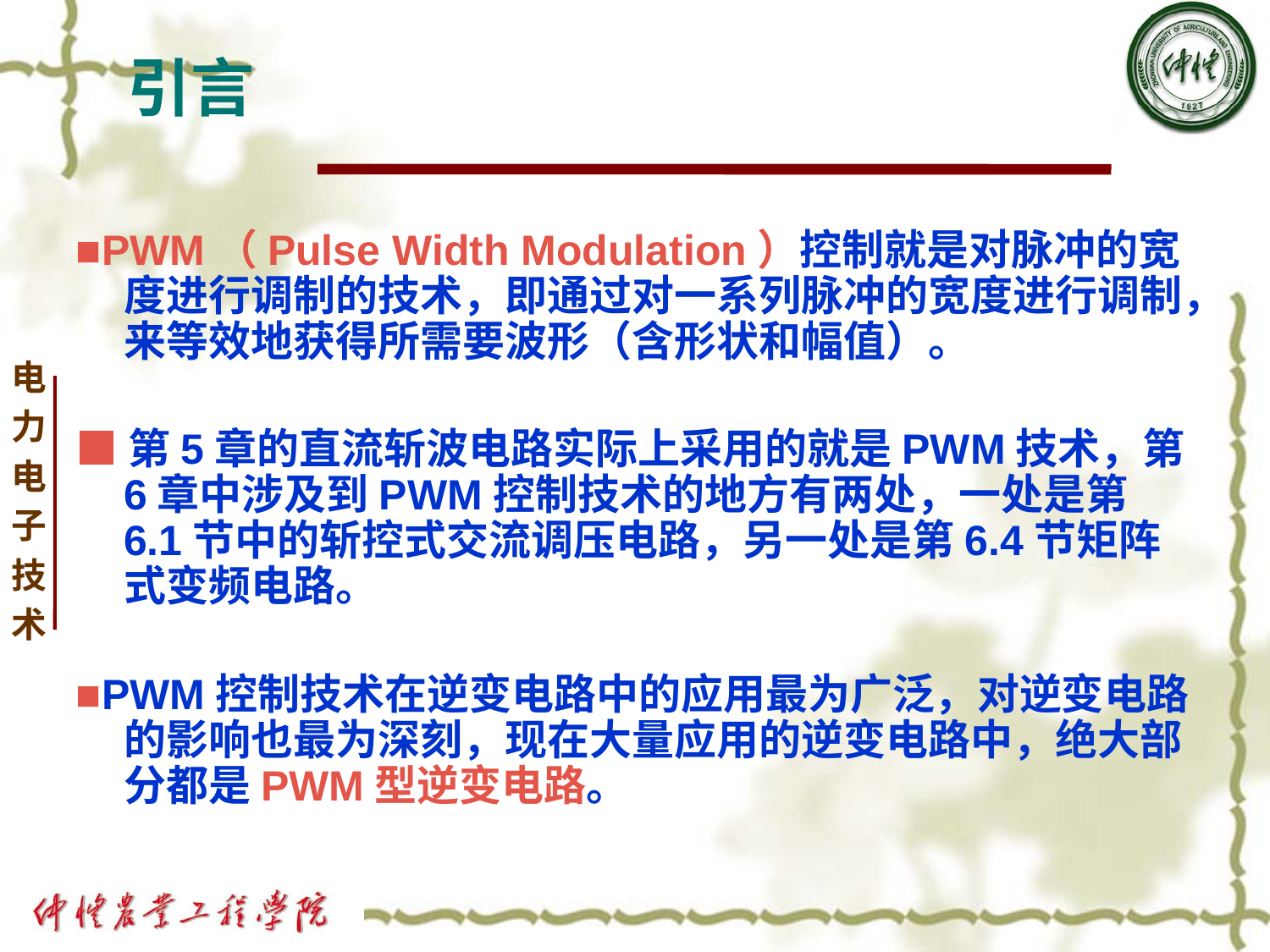

# 引言
■PWM（Pulse Width Modulation）控制就是对脉冲的宽度进行调制的技术，即通过对一系列脉冲的宽度进行调制，来等效地获得所需要波形（含形状和幅值）。

■第5章的直流斩波电路实际上采用的就是PWM技术，第6章中涉及到PWM控制技术的地方有两处，一处是第6.1节中的斩控式交流调压电路，另一处是第6.4节矩阵式变频电路。

■PWM控制技术在逆变电路中的应用最为广泛，对逆变电路的影响也最为深刻，现在大量应用的逆变电路中，绝大部分都是PWM型逆变电路。